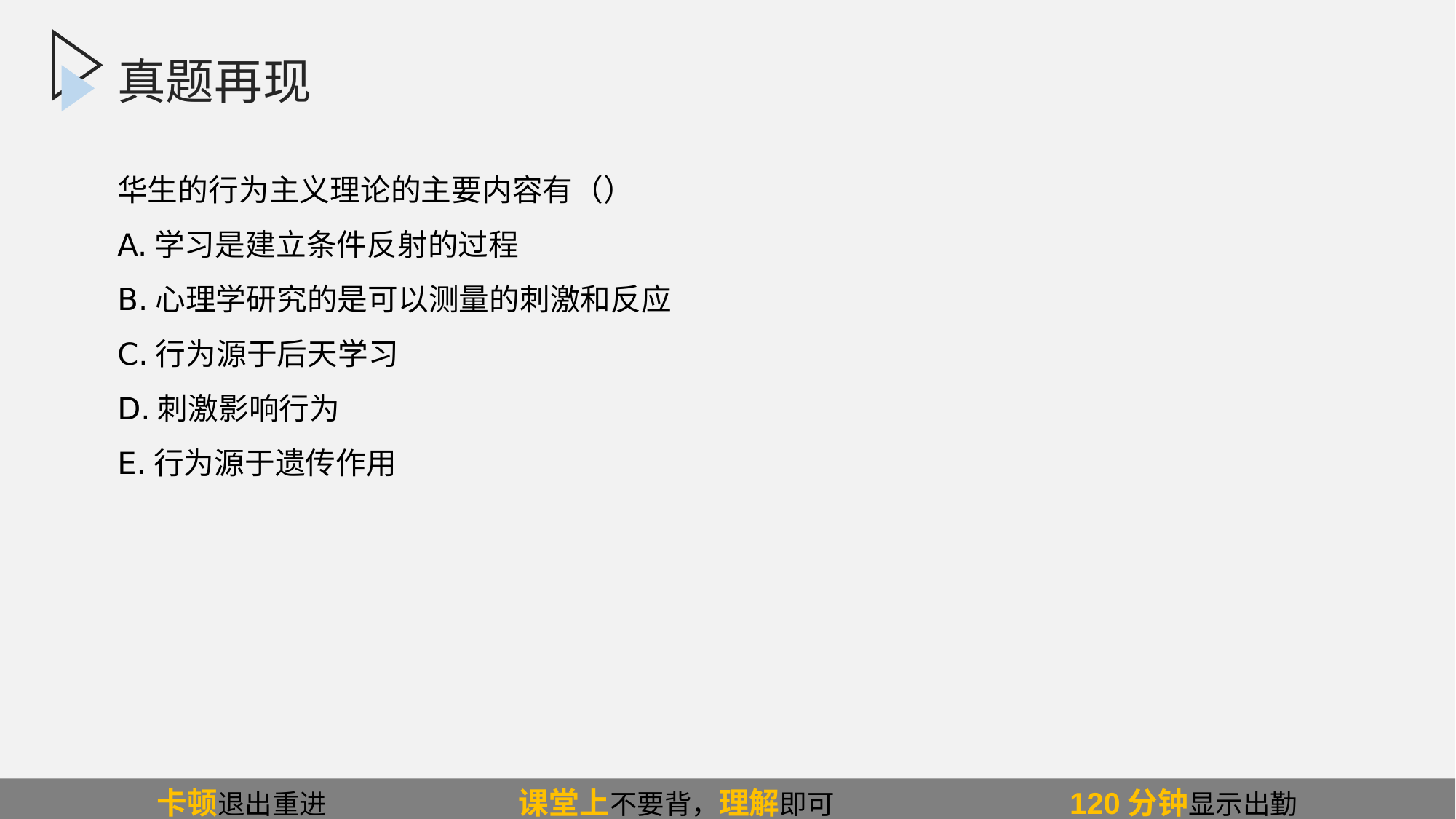

# 真题再现
华生的行为主义理论的主要内容有（）
A.学习是建立条件反射的过程
B.心理学研究的是可以测量的刺激和反应
C.行为源于后天学习
D.刺激影响行为
E.行为源于遗传作用